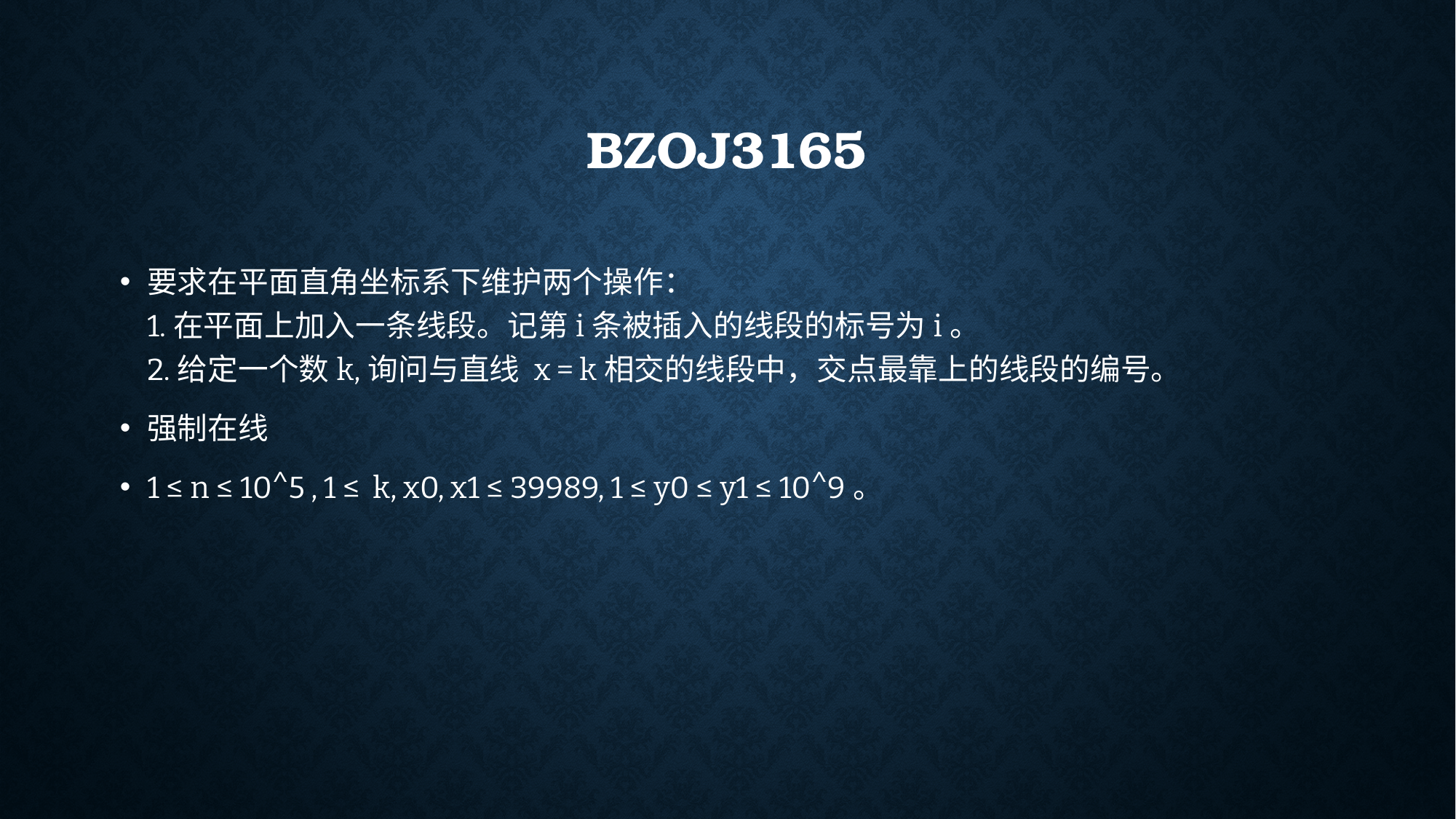

# bzoj3165
要求在平面直角坐标系下维护两个操作： 
1.在平面上加入一条线段。记第i条被插入的线段的标号为i。 
2.给定一个数k,询问与直线 x = k相交的线段中，交点最靠上的线段的编号。
强制在线
1 ≤ n ≤ 10^5 , 1 ≤  k, x0, x1 ≤ 39989, 1 ≤ y0 ≤ y1 ≤ 10^9。